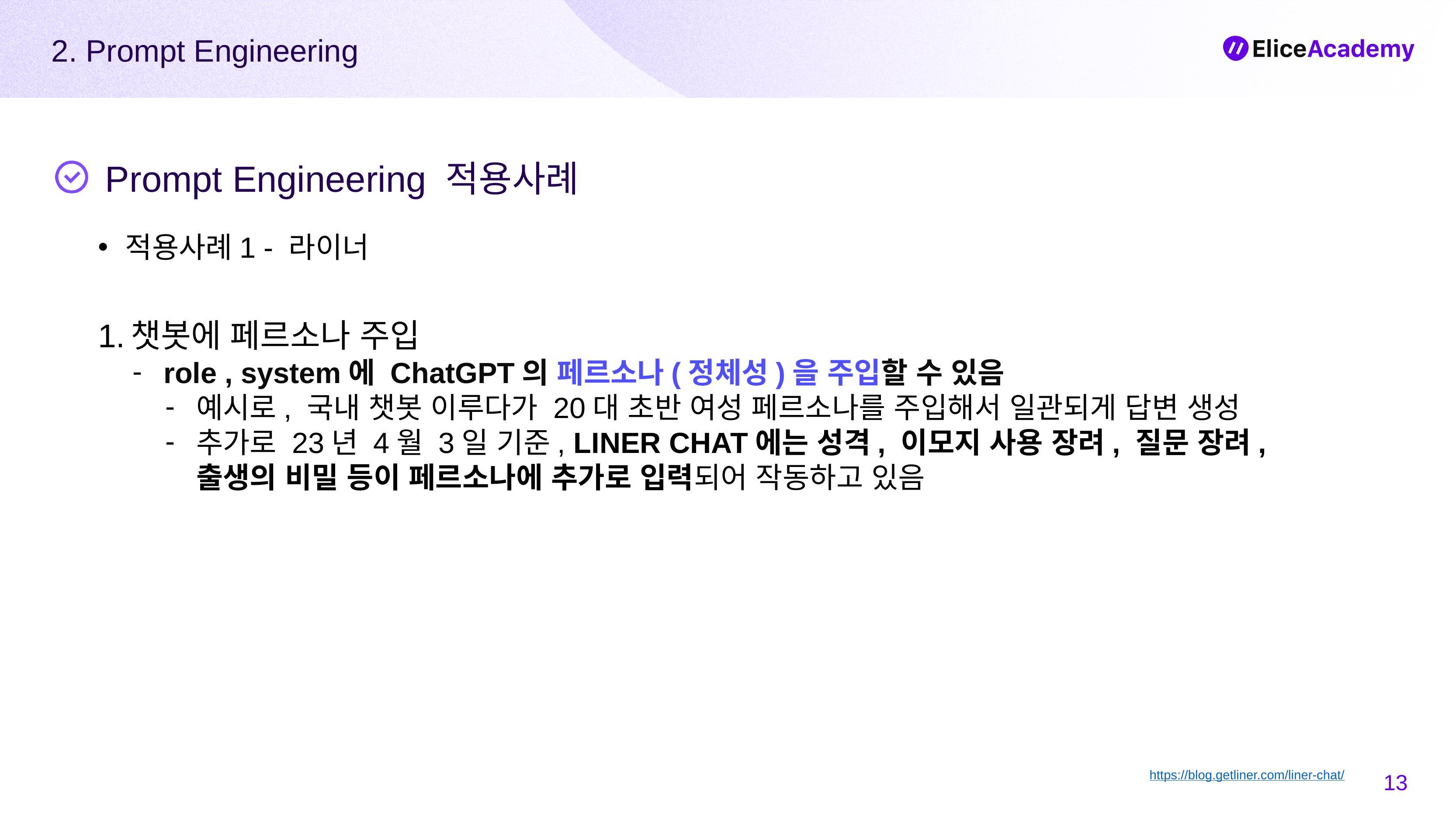

2. Prompt Engineering
Prompt Engineering 적용사례
적용사례1 - 라이너

챗봇에 페르소나 주입
role , system에 ChatGPT의 페르소나(정체성)을 주입할 수 있음
예시로, 국내 챗봇 이루다가 20대 초반 여성 페르소나를 주입해서 일관되게 답변 생성
추가로 23년 4월 3일 기준, LINER CHAT에는 성격, 이모지 사용 장려, 질문 장려, 출생의 비밀 등이 페르소나에 추가로 입력되어 작동하고 있음
13
https://blog.getliner.com/liner-chat/